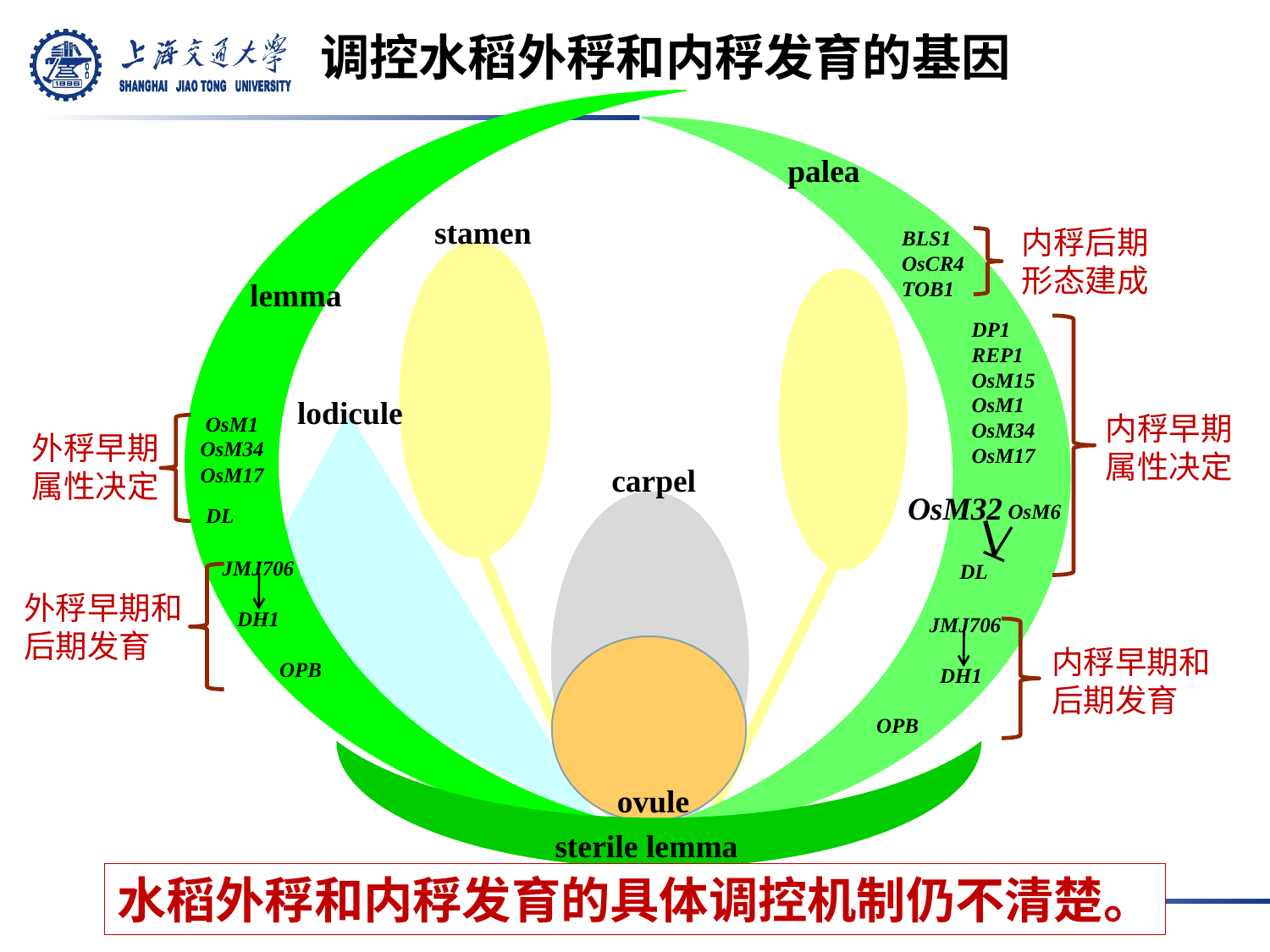

调控水稻外稃和内稃发育的基因

palea
stamen
内稃后期形态建成
BLS1
OsCR4
TOB1

lemma

DP1
REP1
OsM15
OsM1
OsM34
OsM17

lodicule
内稃早期属性决定
OsM1
OsM34
OsM17

外稃早期属性决定
carpel
OsM32
OsM6

DL

DL
JMJ706

DH1

                OPB

外稃早期和后期发育
          JMJ706

            DH1

OPB

内稃早期和后期发育
ovule
sterile lemma
水稻外稃和内稃发育的具体调控机制仍不清楚。